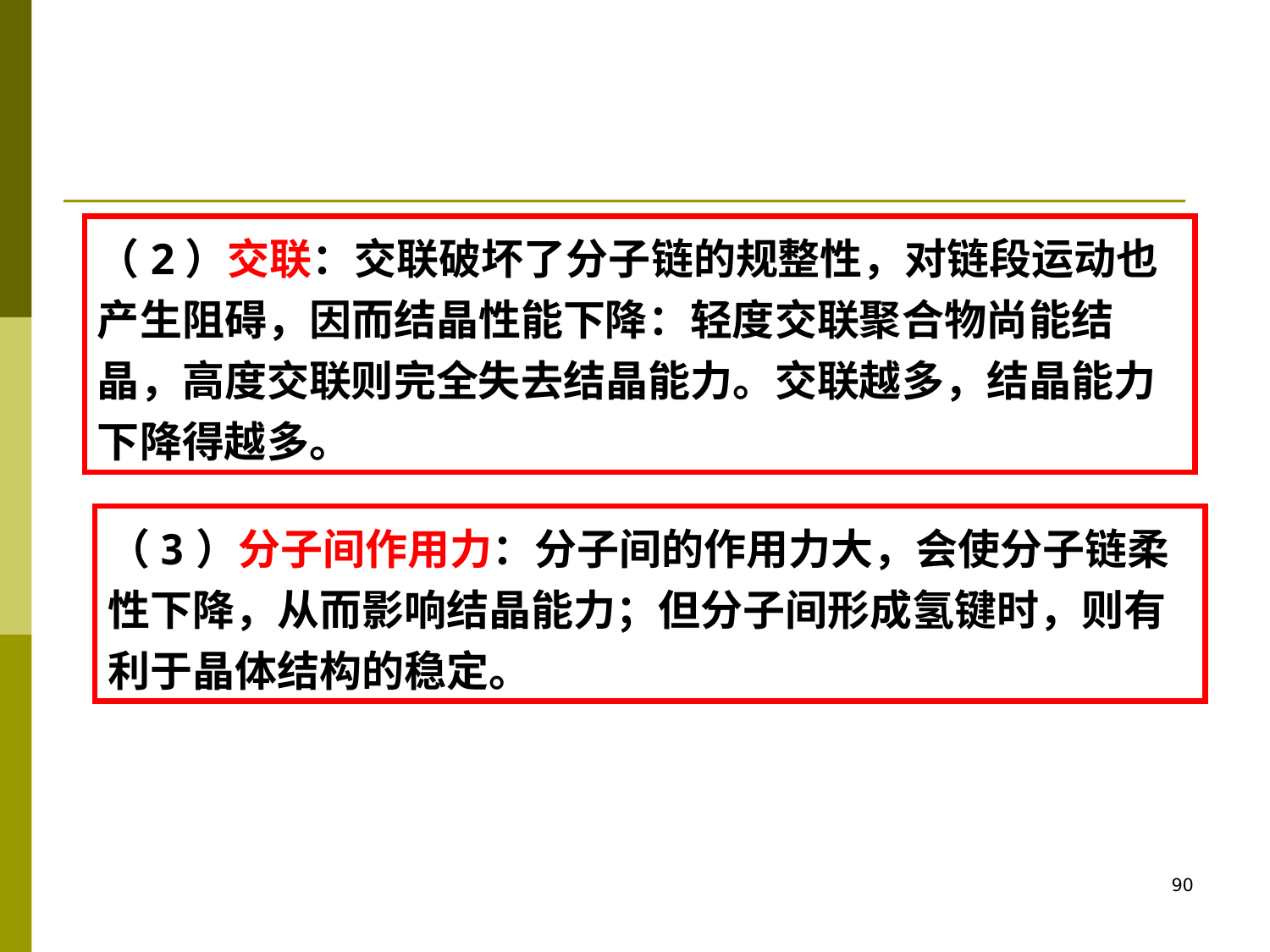

（2）交联：交联破坏了分子链的规整性，对链段运动也产生阻碍，因而结晶性能下降：轻度交联聚合物尚能结晶，高度交联则完全失去结晶能力。交联越多，结晶能力下降得越多。
（3）分子间作用力：分子间的作用力大，会使分子链柔性下降，从而影响结晶能力；但分子间形成氢键时，则有利于晶体结构的稳定。
90